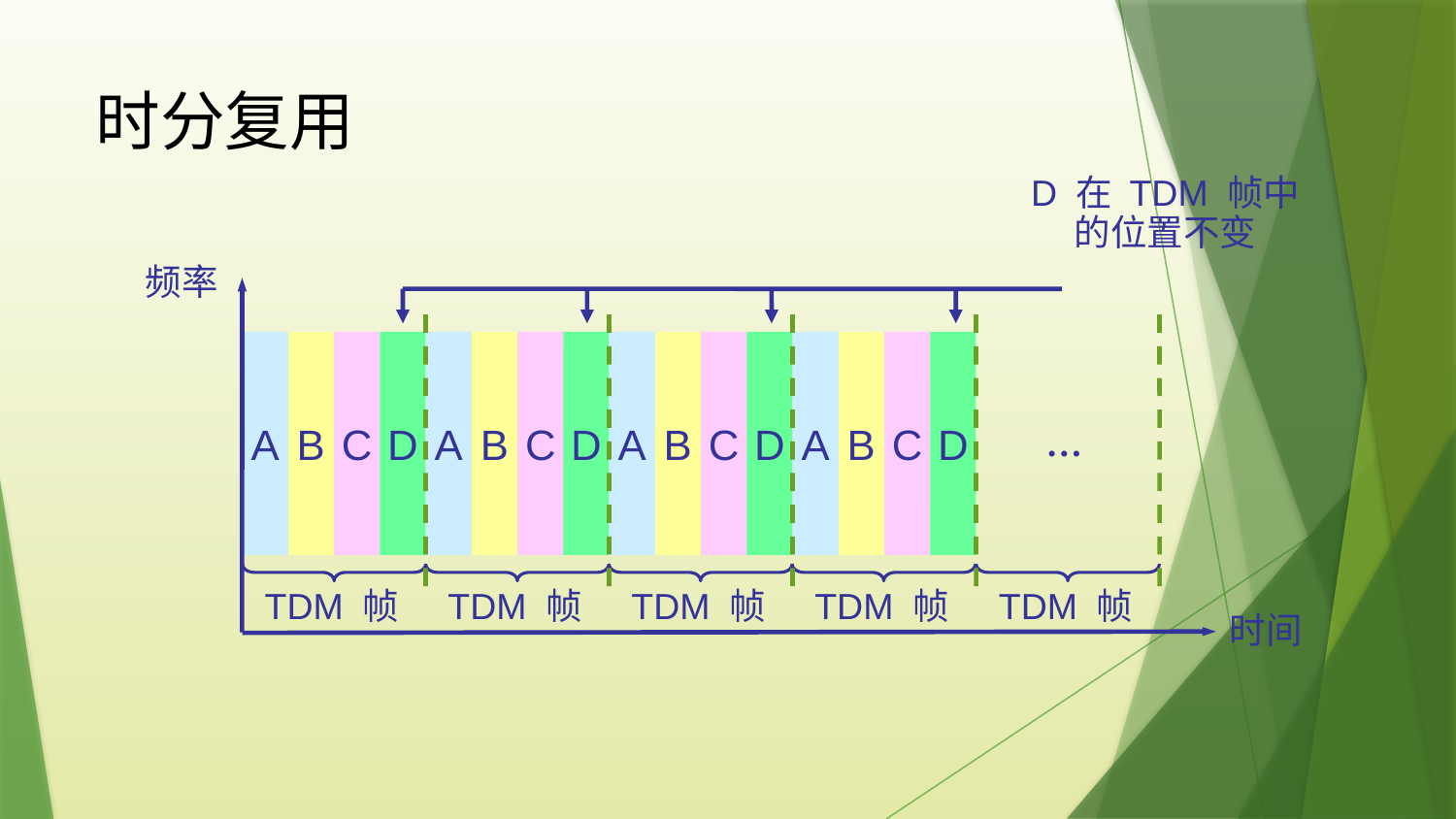

# 时分复用
D 在 TDM 帧中
的位置不变
频率

A
B
C
D
D
D
D
A
B
C
A
B
C
A
B
C
…

TDM 帧

TDM 帧

TDM 帧

TDM 帧

TDM 帧
时间